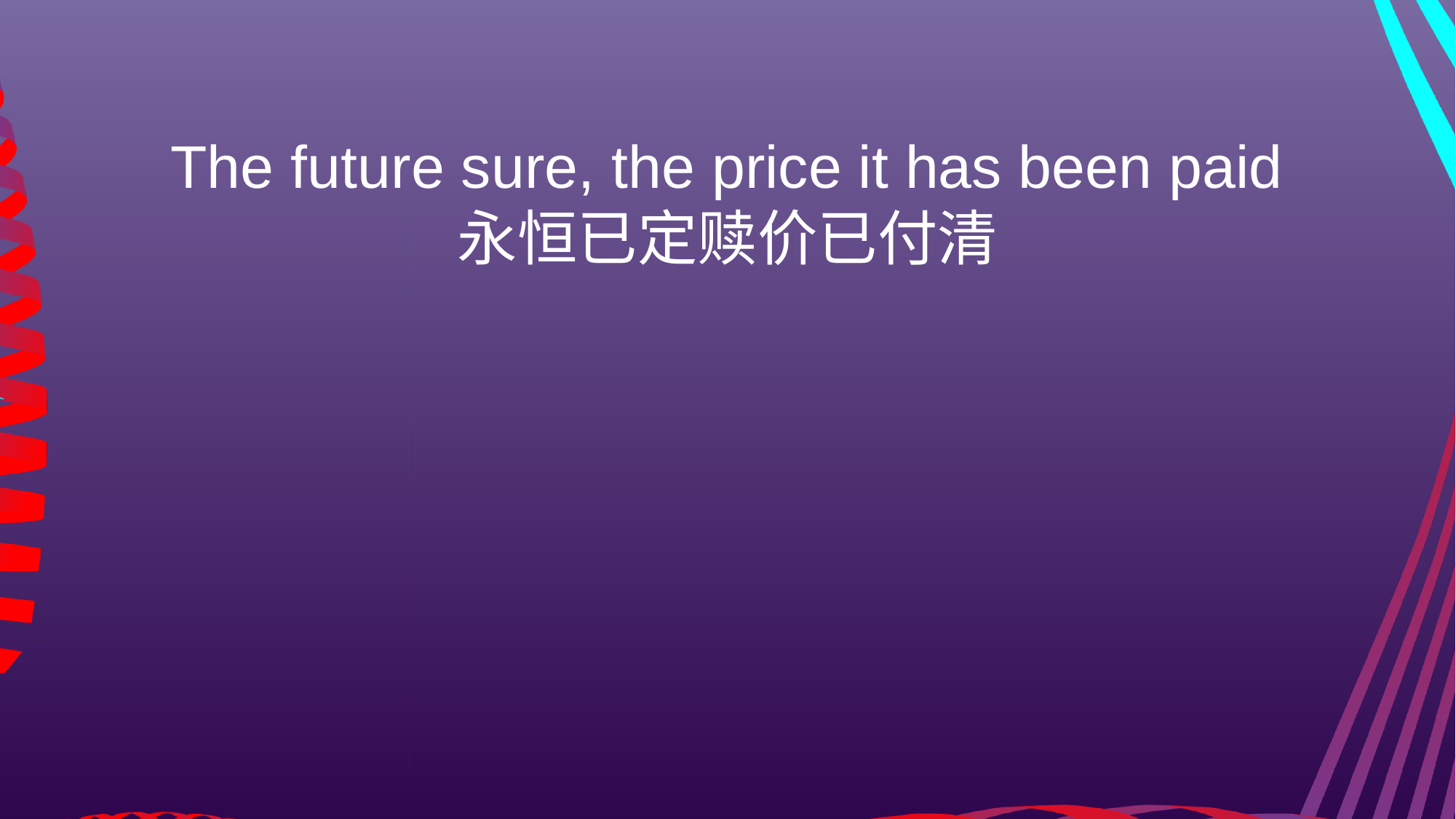

The future sure, the price it has been paid
永恒已定赎价已付清